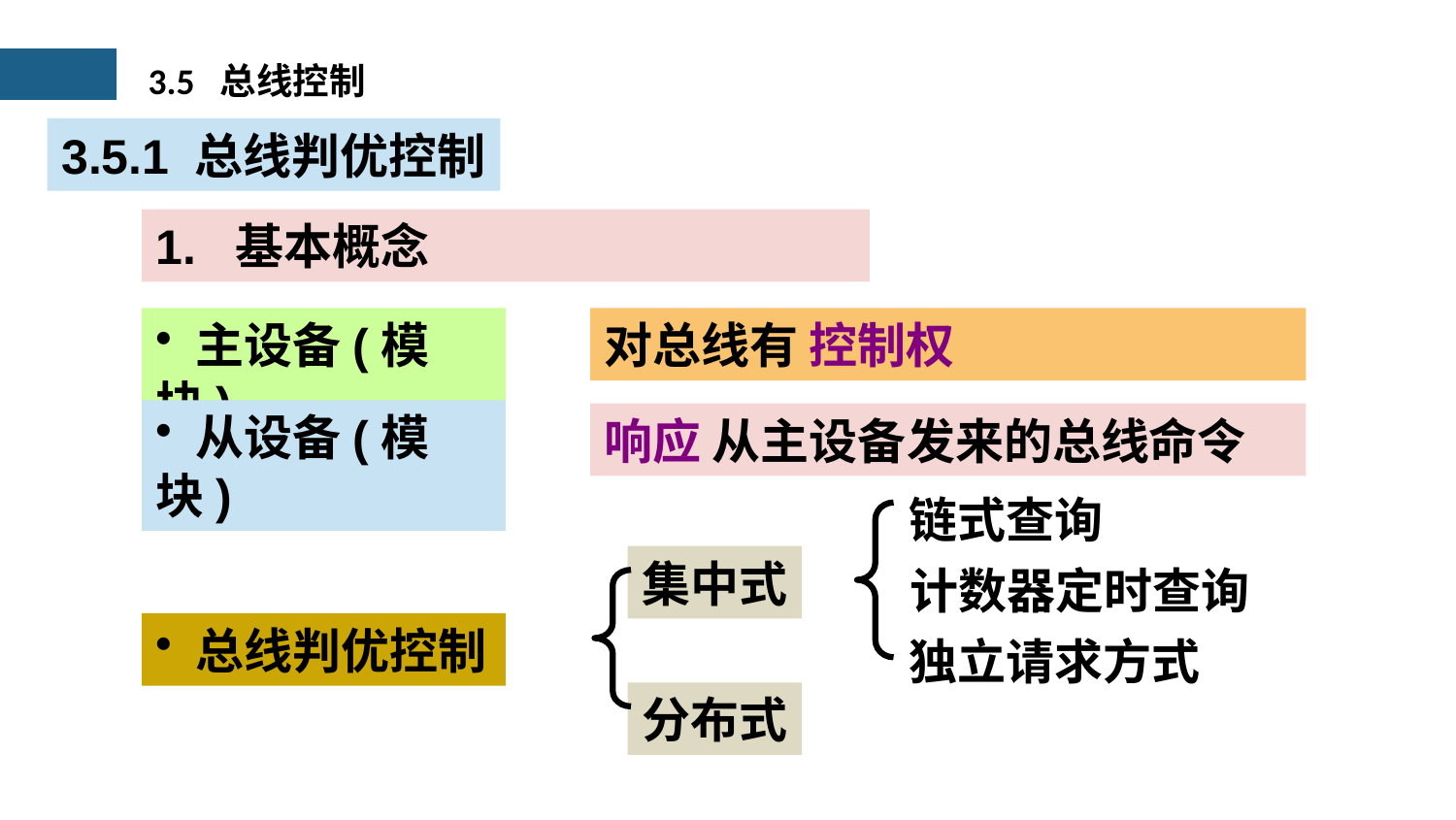

3.5  总线控制
3.5.1 总线判优控制
1.  基本概念
 主设备(模块)
对总线有 控制权
 从设备(模块)
响应 从主设备发来的总线命令
链式查询

集中式
计数器定时查询

 总线判优控制
独立请求方式
分布式